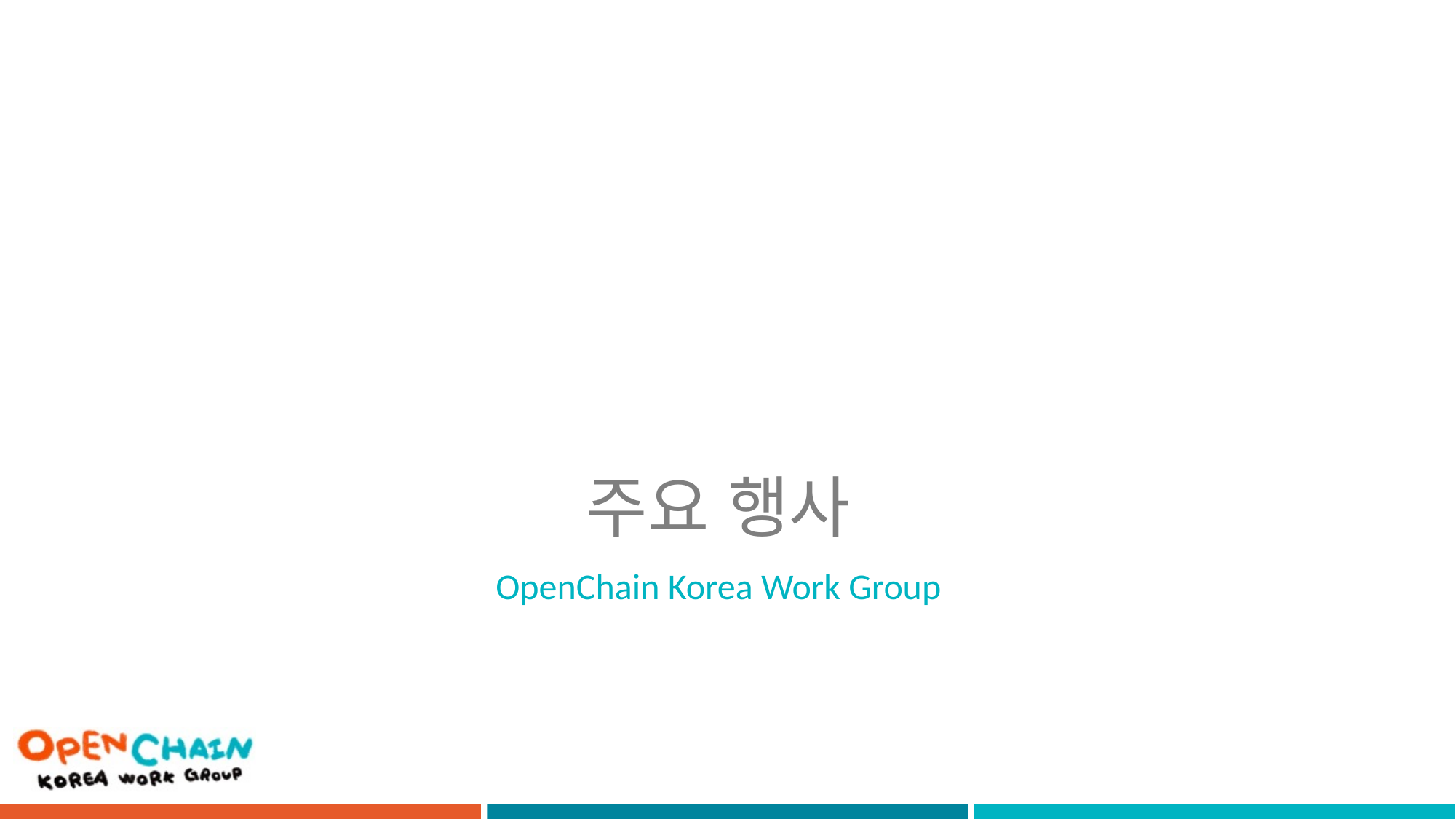

# 주요 행사
OpenChain Korea Work Group